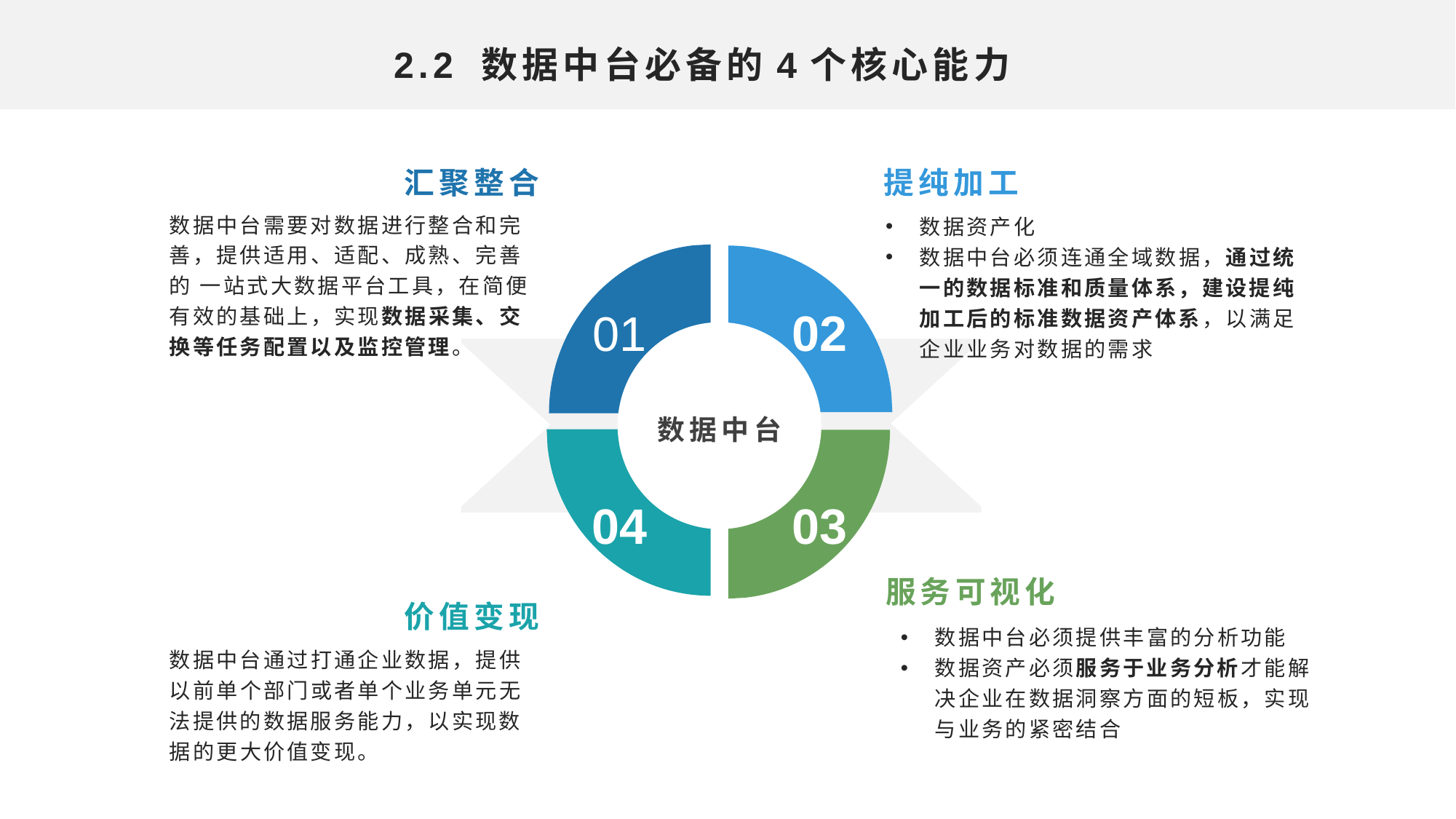

2.2 数据中台必备的4个核心能力
提纯加工
汇聚整合
数据中台需要对数据进行整合和完善，提供适用、适配、成熟、完善的 一站式大数据平台工具，在简便有效的基础上，实现数据采集、交换等任务配置以及监控管理。
数据资产化
数据中台必须连通全域数据，通过统一的数据标准和质量体系，建设提纯加工后的标准数据资产体系，以满足企业业务对数据的需求

01
02

数据中台

04
03
服务可视化
价值变现
数据中台必须提供丰富的分析功能
数据资产必须服务于业务分析才能解决企业在数据洞察方面的短板，实现与业务的紧密结合
数据中台通过打通企业数据，提供以前单个部门或者单个业务单元无法提供的数据服务能力，以实现数据的更大价值变现。